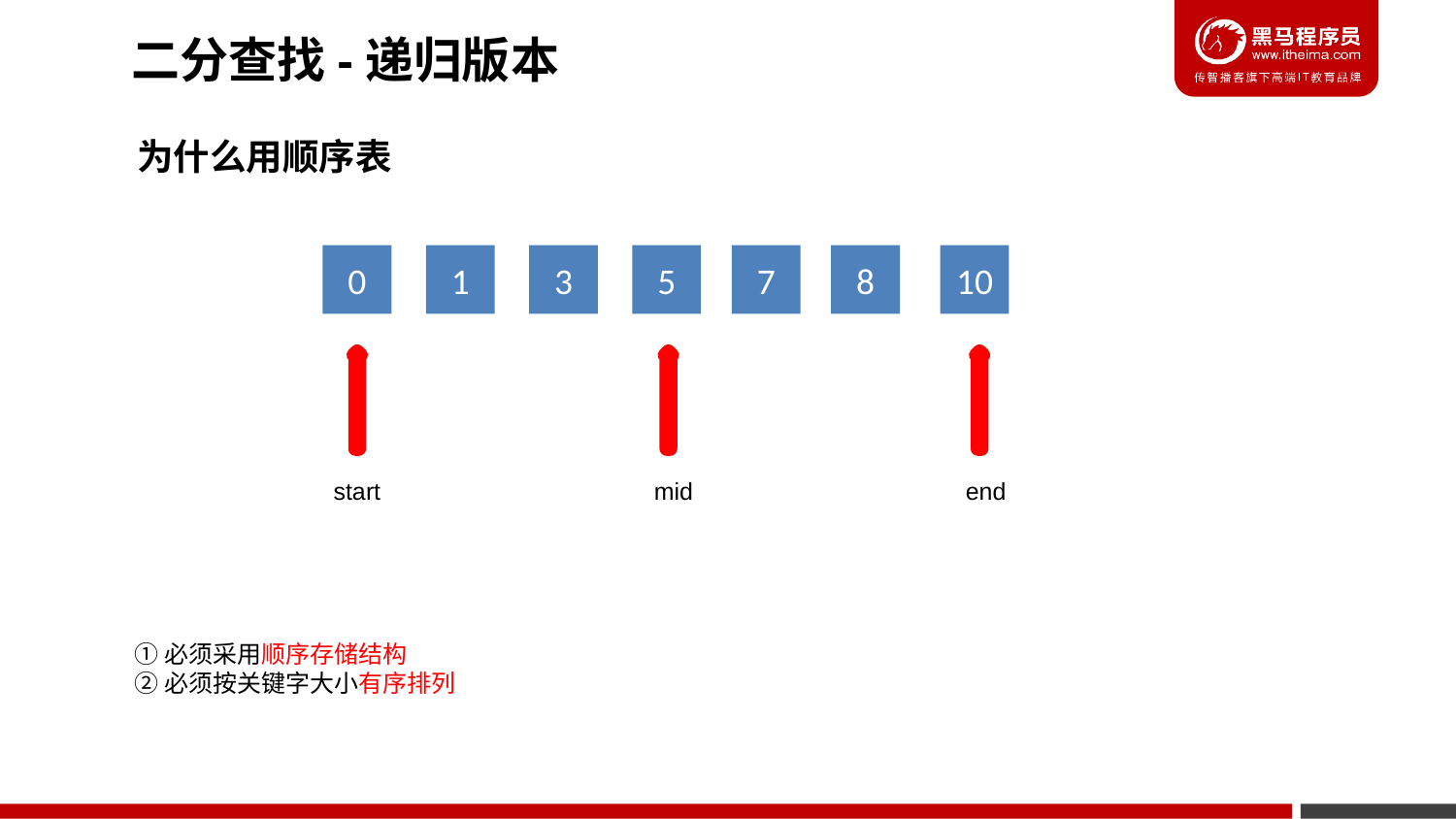

二分查找-递归版本
为什么用顺序表
0
1
3
5
7
8
10

mid
end
start
①必须采用顺序存储结构
②必须按关键字大小有序排列